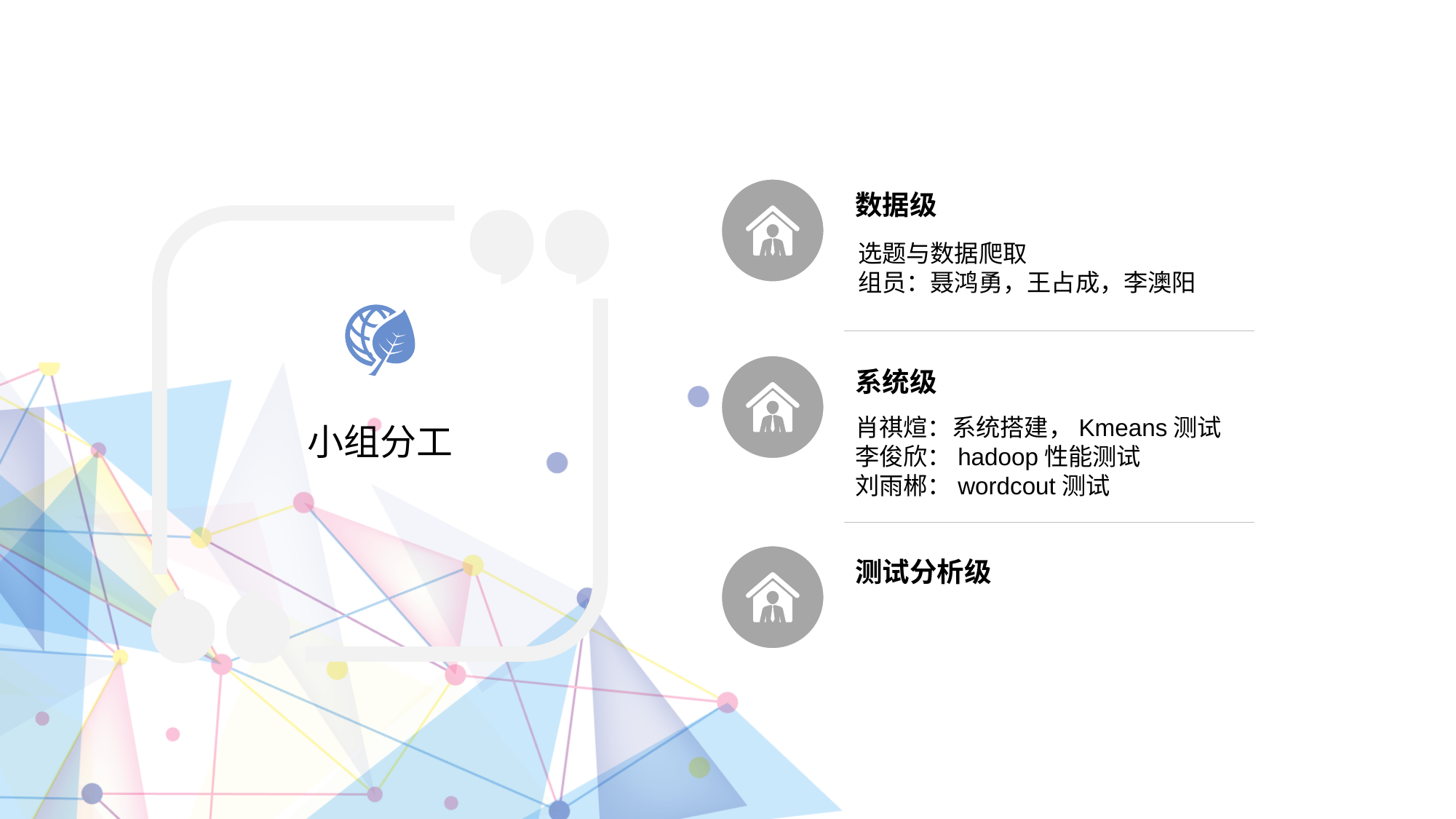

数据级

系统级

测试分析级

小组分工
选题与数据爬取
组员：聂鸿勇，王占成，李澳阳
肖祺煊：系统搭建，Kmeans测试
李俊欣：hadoop性能测试
刘雨郴：wordcout测试